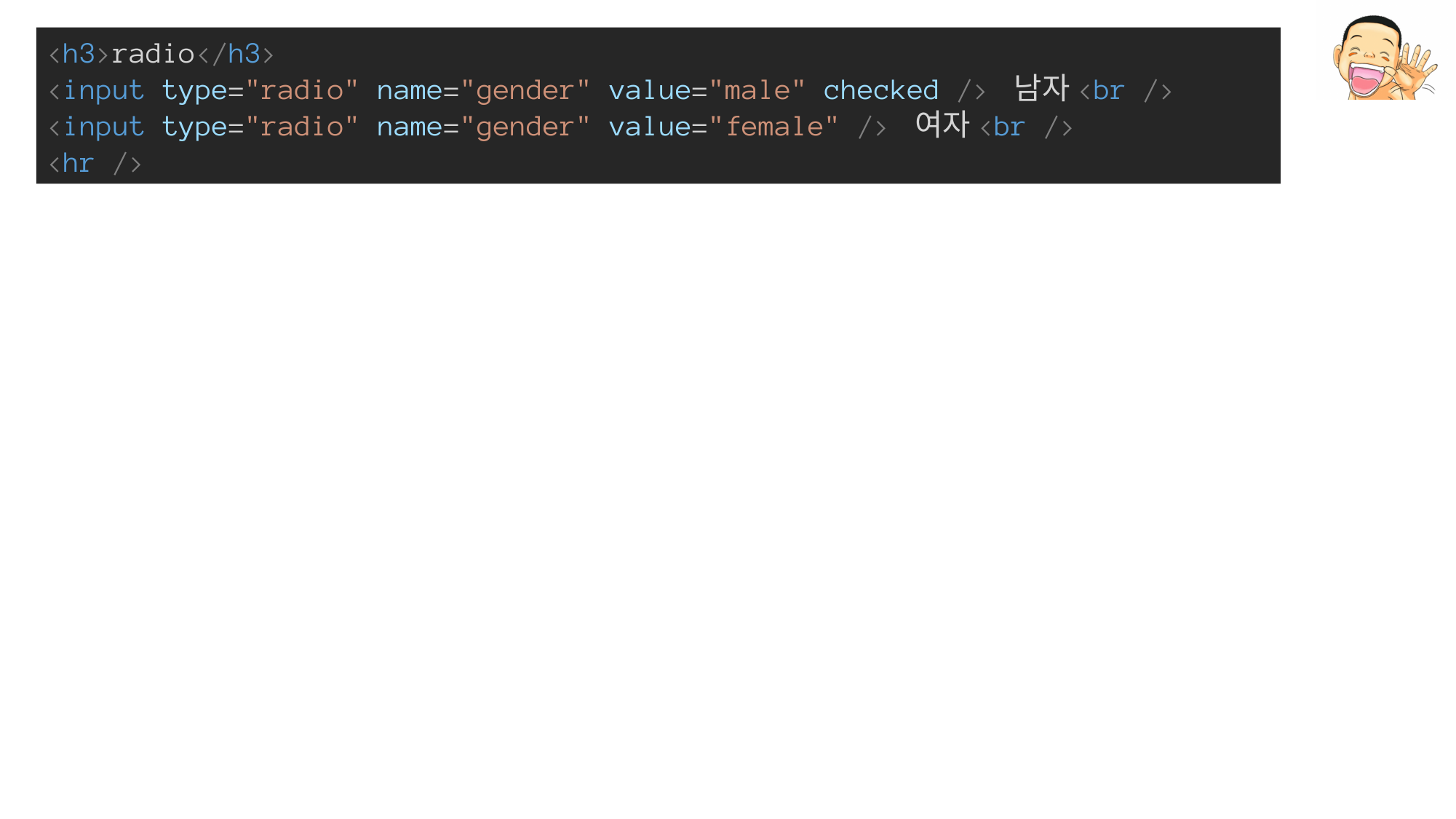

<h3>radio</h3>
<input type="radio" name="gender" value="male" checked /> 남자<br />
<input type="radio" name="gender" value="female" /> 여자<br />
<hr />